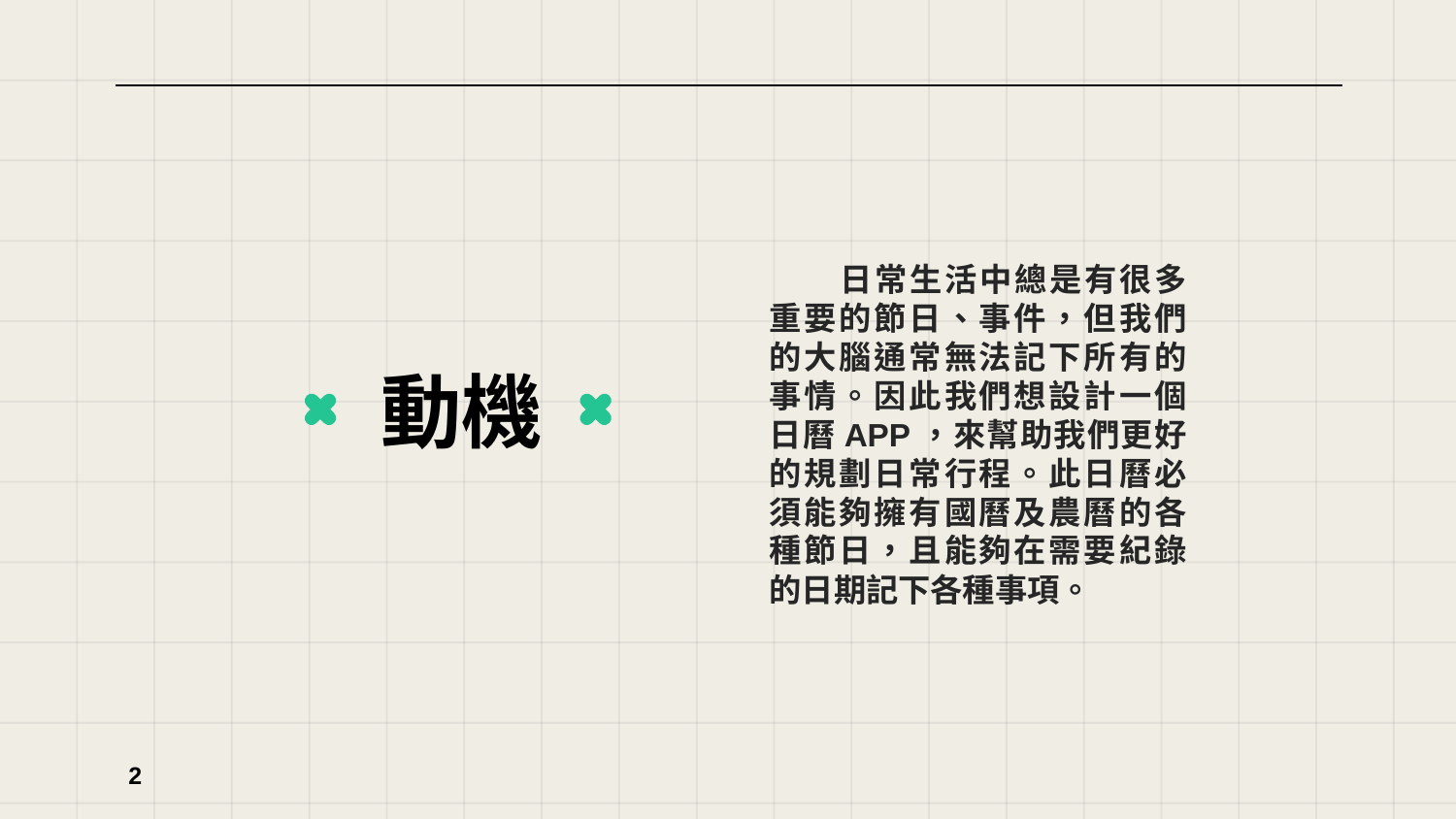

日常生活中總是有很多重要的節日、事件，但我們的大腦通常無法記下所有的事情。因此我們想設計一個日曆APP，來幫助我們更好的規劃日常行程。此日曆必須能夠擁有國曆及農曆的各種節日，且能夠在需要紀錄的日期記下各種事項。
動機

2